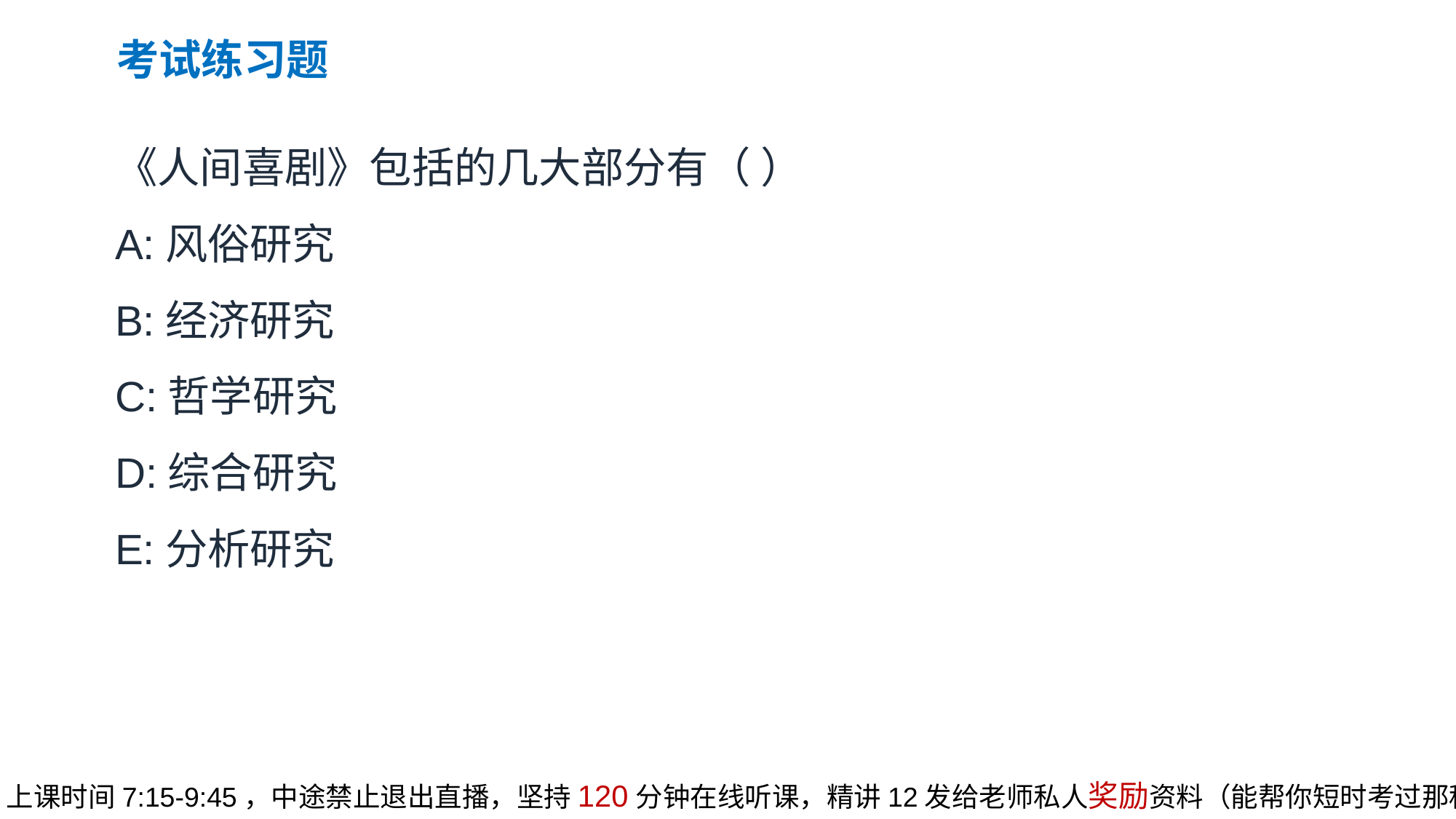

考试练习题
《人间喜剧》包括的几大部分有（ ）
A:风俗研究
B:经济研究
C:哲学研究
D:综合研究
E:分析研究